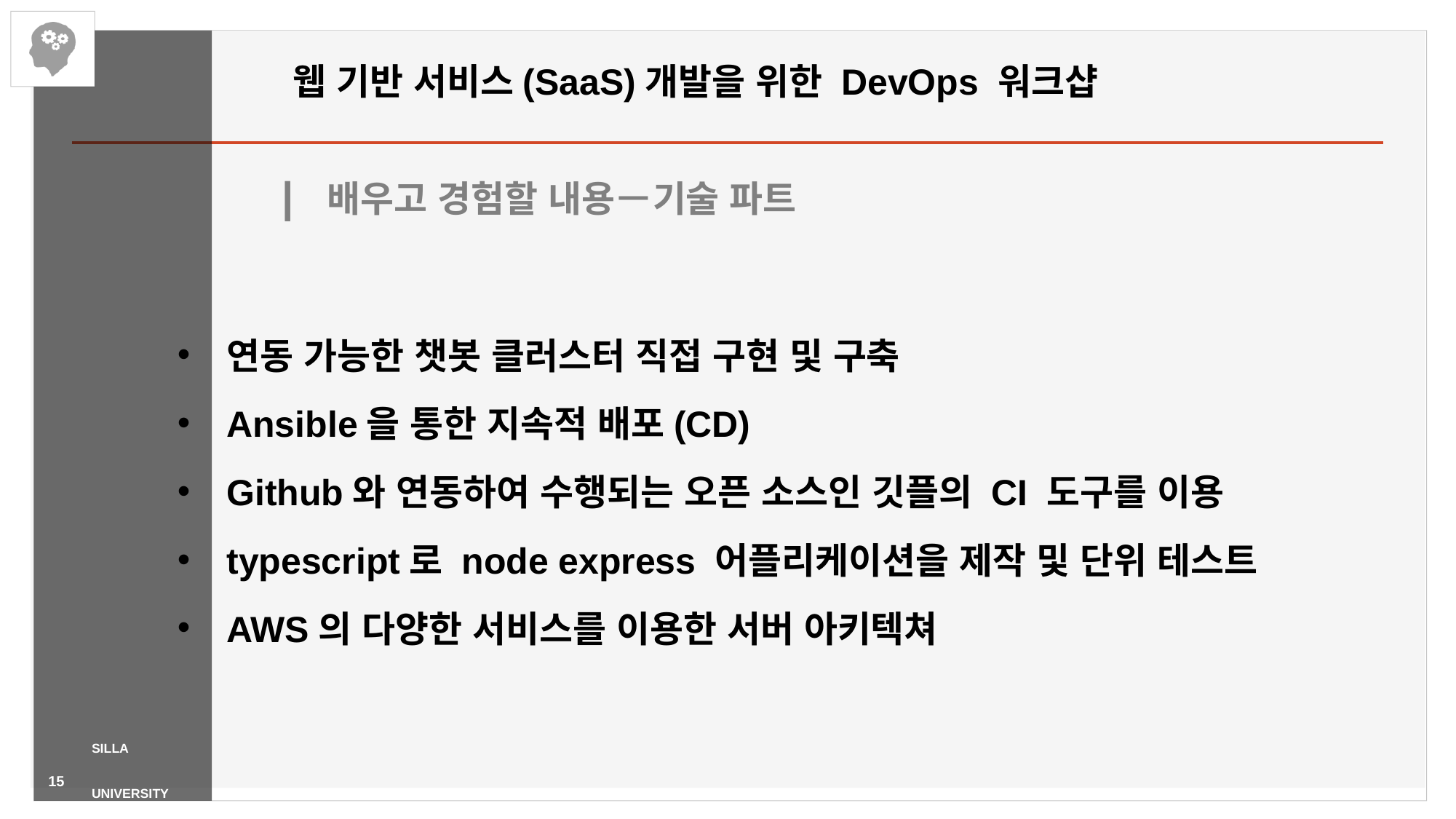

# 웹 기반 서비스(SaaS)개발을 위한 DevOps 워크샵
|  배우고 경험할 내용 — 기술 파트
연동 가능한 챗봇 클러스터 직접 구현 및 구축
Ansible을 통한 지속적 배포(CD)
Github와 연동하여 수행되는 오픈 소스인 깃플의 CI 도구를 이용
typescript로 node express 어플리케이션을 제작 및 단위 테스트
AWS의 다양한 서비스를 이용한 서버 아키텍쳐
SILLA
UNIVERSITY
15